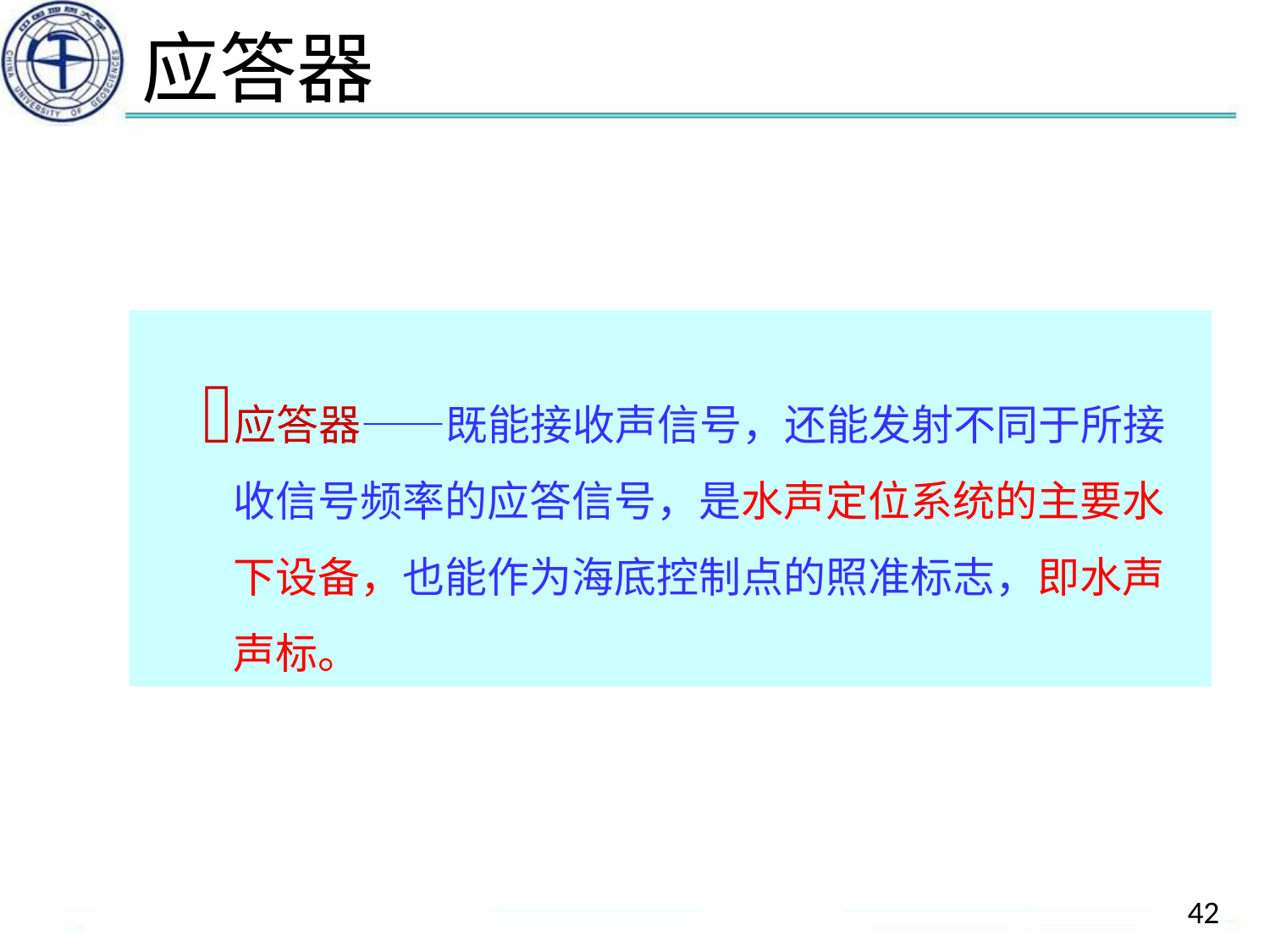

# 应答器

应答器——既能接收声信号，还能发射不同于所接收信号频率的应答信号，是水声定位系统的主要水下设备，也能作为海底控制点的照准标志，即水声声标。
42